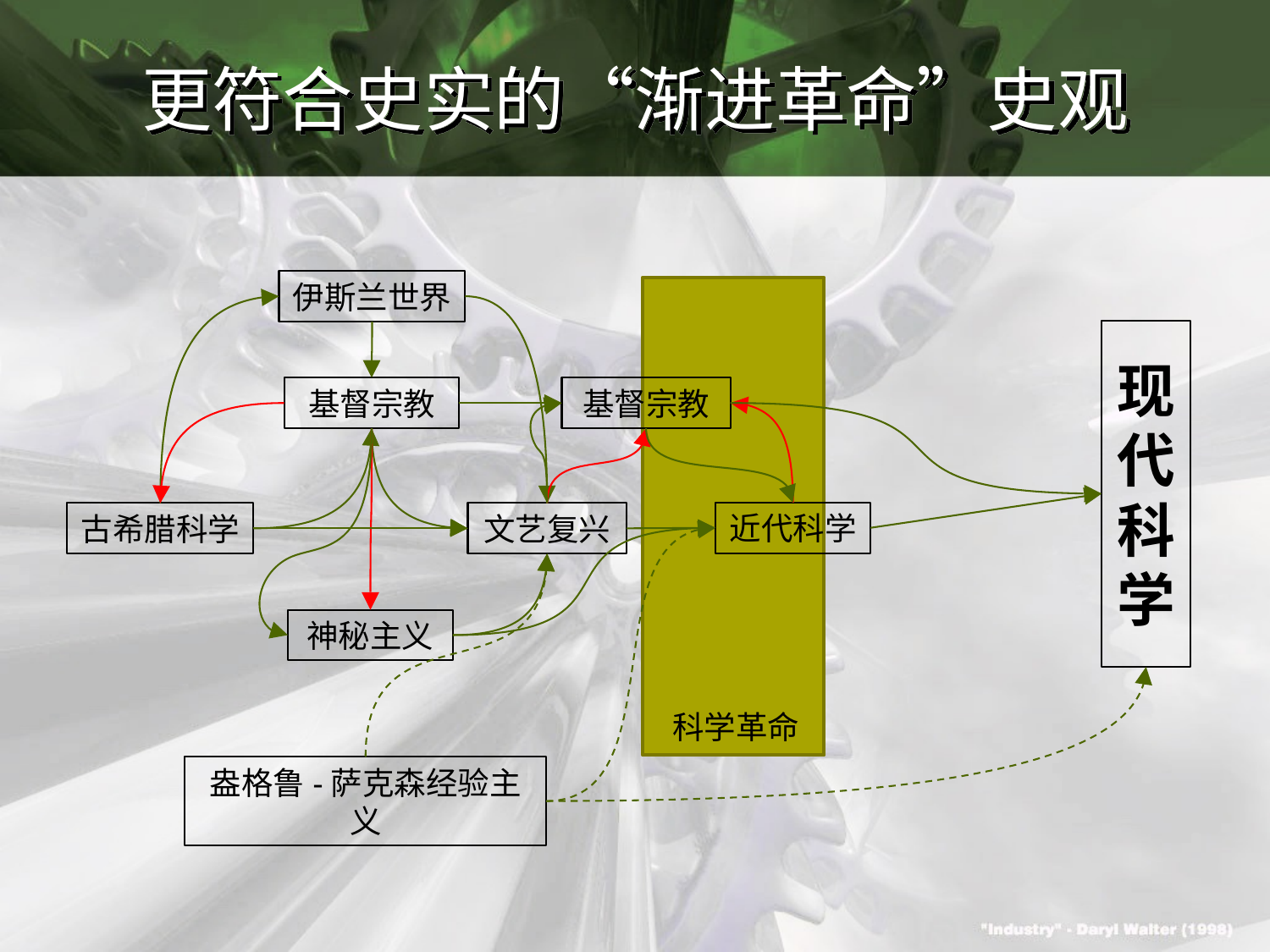

# 更符合史实的“渐进革命”史观
伊斯兰世界

现
代
科
学
基督宗教
基督宗教
近代科学
古希腊科学
文艺复兴
神秘主义
科学革命
盎格鲁-萨克森经验主义